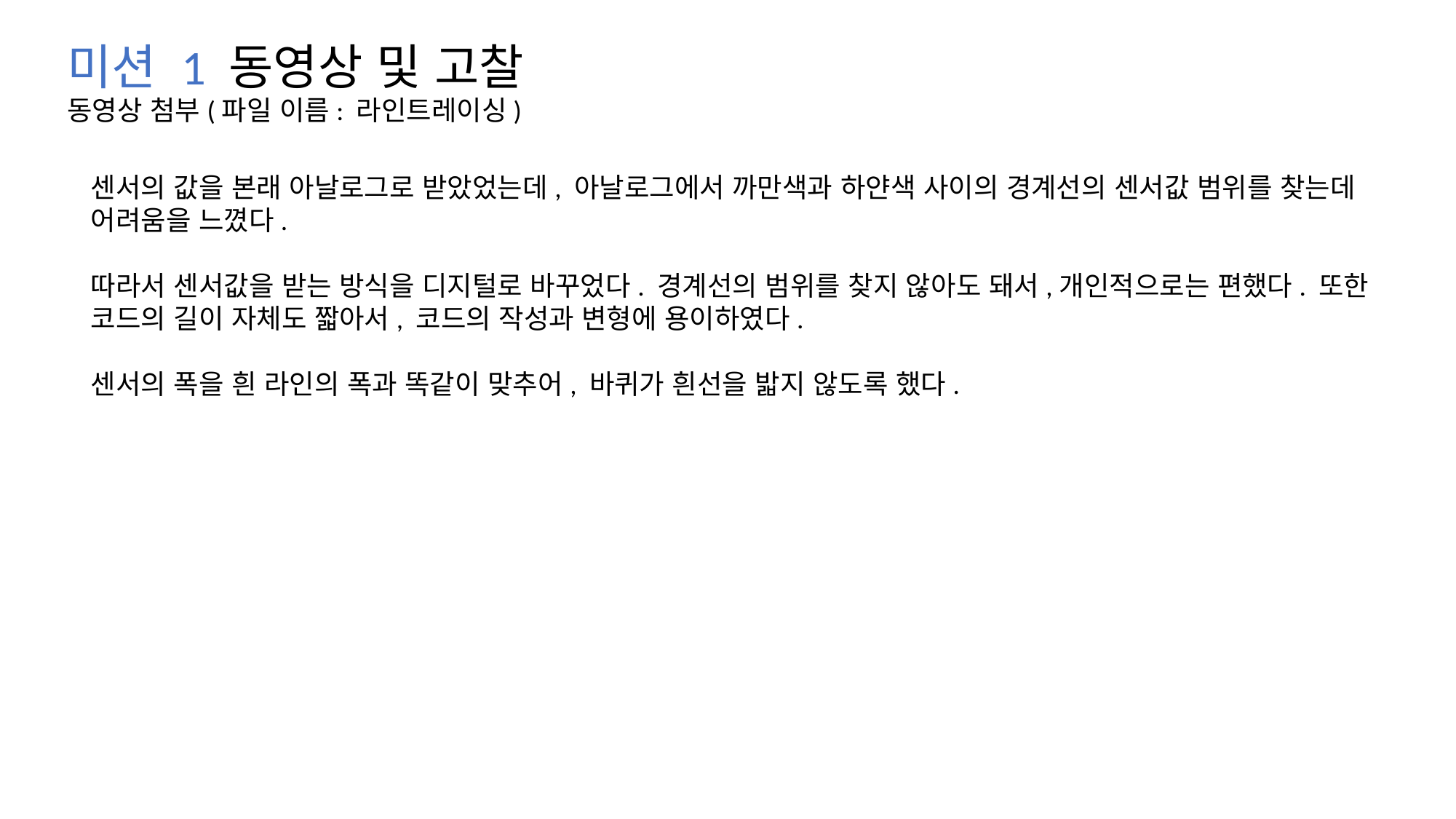

미션 1 동영상 및 고찰
동영상 첨부(파일 이름: 라인트레이싱)

센서의 값을 본래 아날로그로 받았었는데, 아날로그에서 까만색과 하얀색 사이의 경계선의 센서값 범위를 찾는데 어려움을 느꼈다.

따라서 센서값을 받는 방식을 디지털로 바꾸었다. 경계선의 범위를 찾지 않아도 돼서,개인적으로는 편했다. 또한 코드의 길이 자체도 짧아서, 코드의 작성과 변형에 용이하였다.

센서의 폭을 흰 라인의 폭과 똑같이 맞추어, 바퀴가 흰선을 밟지 않도록 했다.